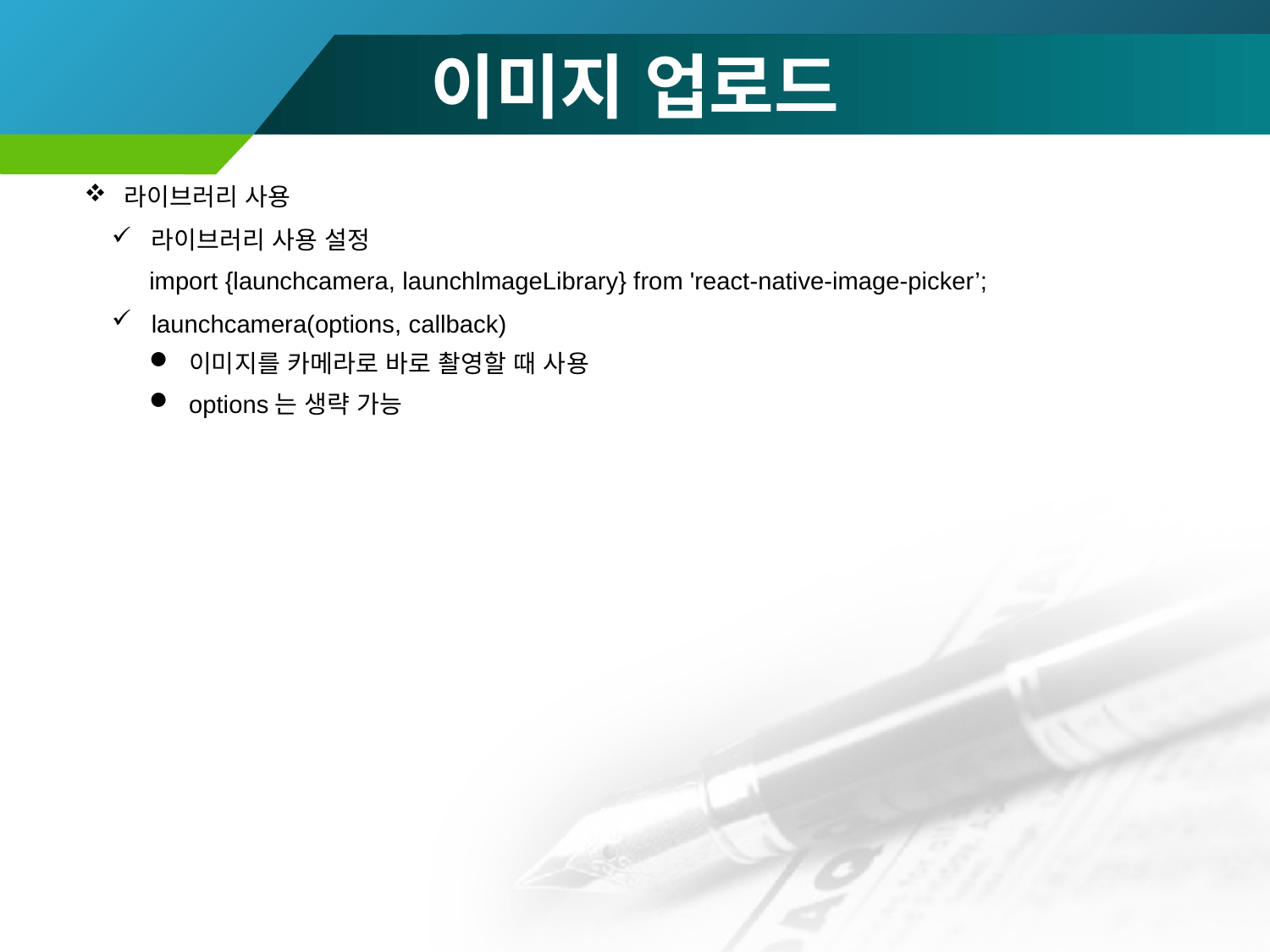

# 이미지 업로드
라이브러리 사용
라이브러리 사용 설정
import {launchcamera, launchlmageLibrary} from 'react-native-image-picker’;
launchcamera(options, callback)
이미지를 카메라로 바로 촬영할 때 사용
options는 생략 가능